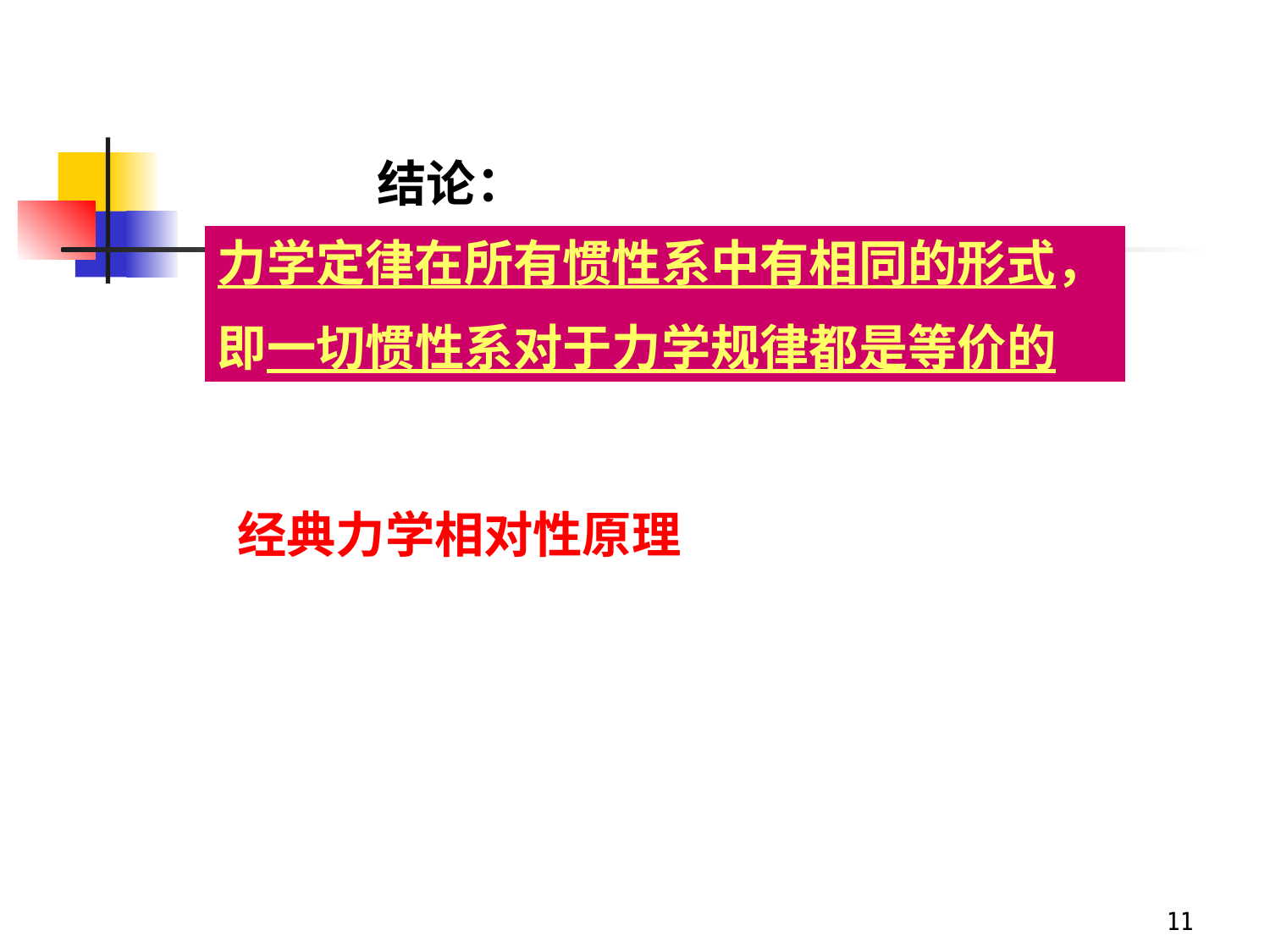

结论：
力学定律在所有惯性系中有相同的形式，
即一切惯性系对于力学规律都是等价的
 经典力学相对性原理
11